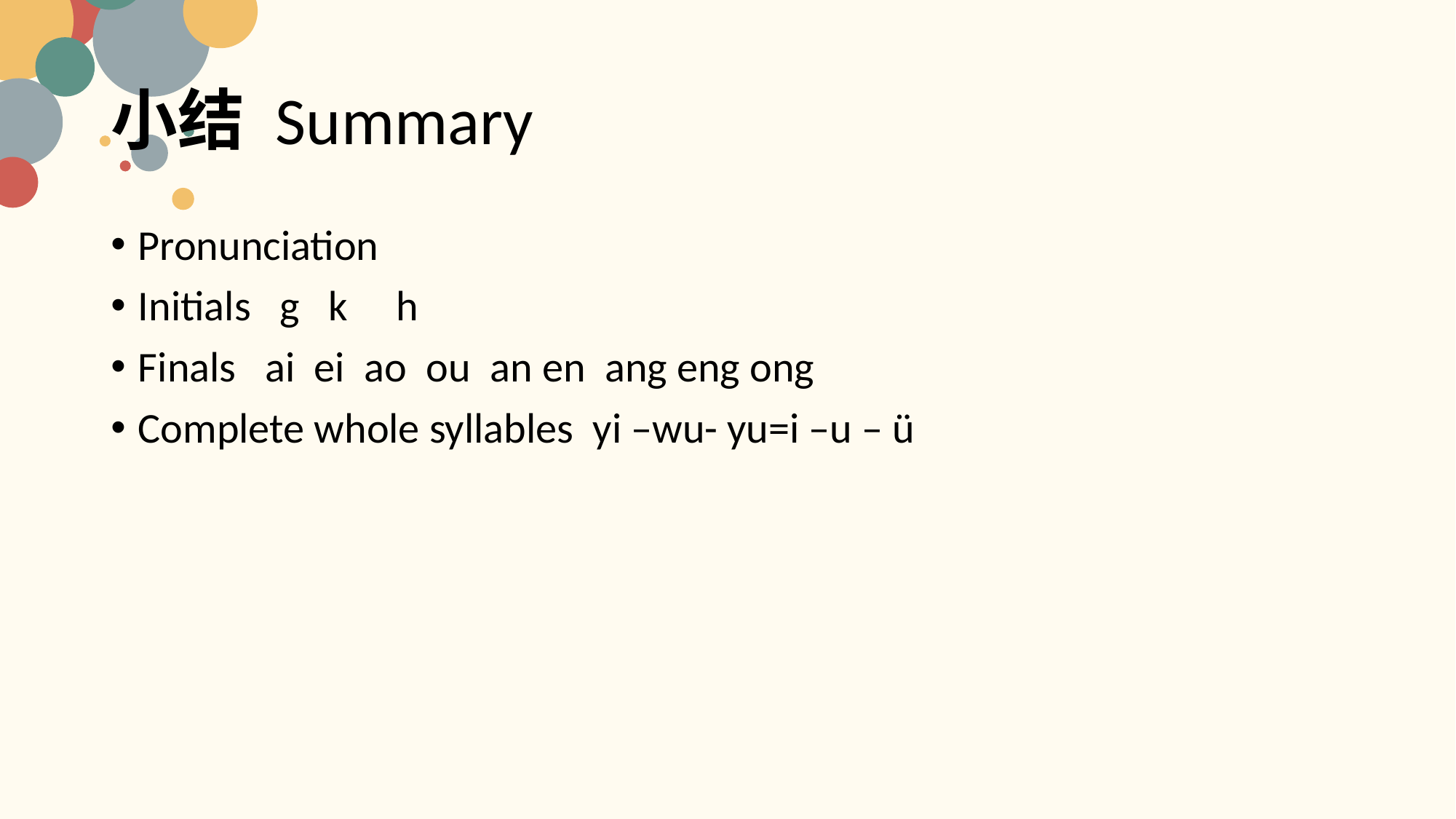

# 小结 Summary
Pronunciation
Initials   g   k     h
Finals   ai  ei  ao  ou  an en  ang eng ong
Complete whole syllables  yi –wu- yu=i –u – ü